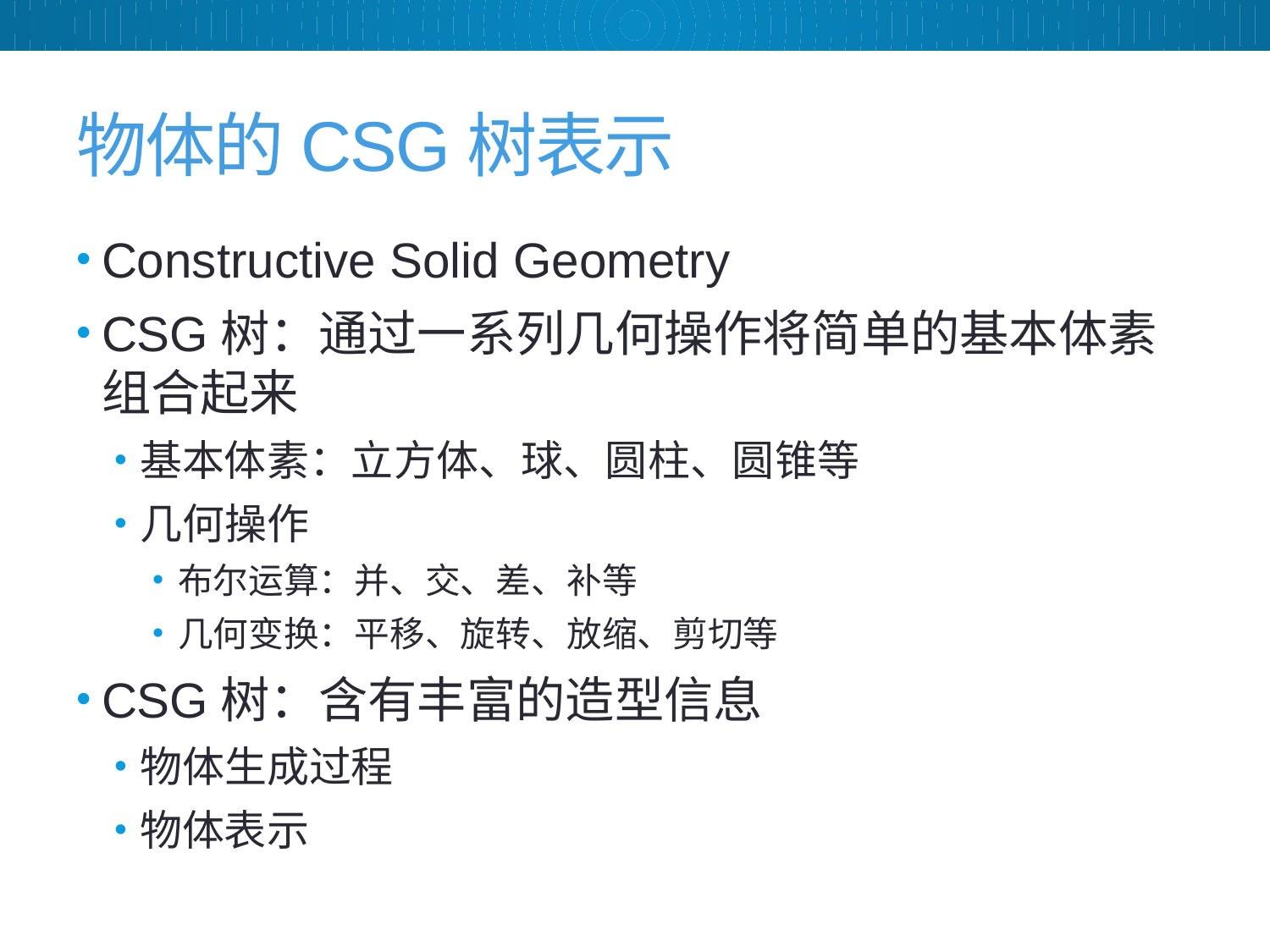

# 物体的CSG树表示
Constructive Solid Geometry
CSG树：通过一系列几何操作将简单的基本体素组合起来
基本体素：立方体、球、圆柱、圆锥等
几何操作
布尔运算：并、交、差、补等
几何变换：平移、旋转、放缩、剪切等
CSG树：含有丰富的造型信息
物体生成过程
物体表示